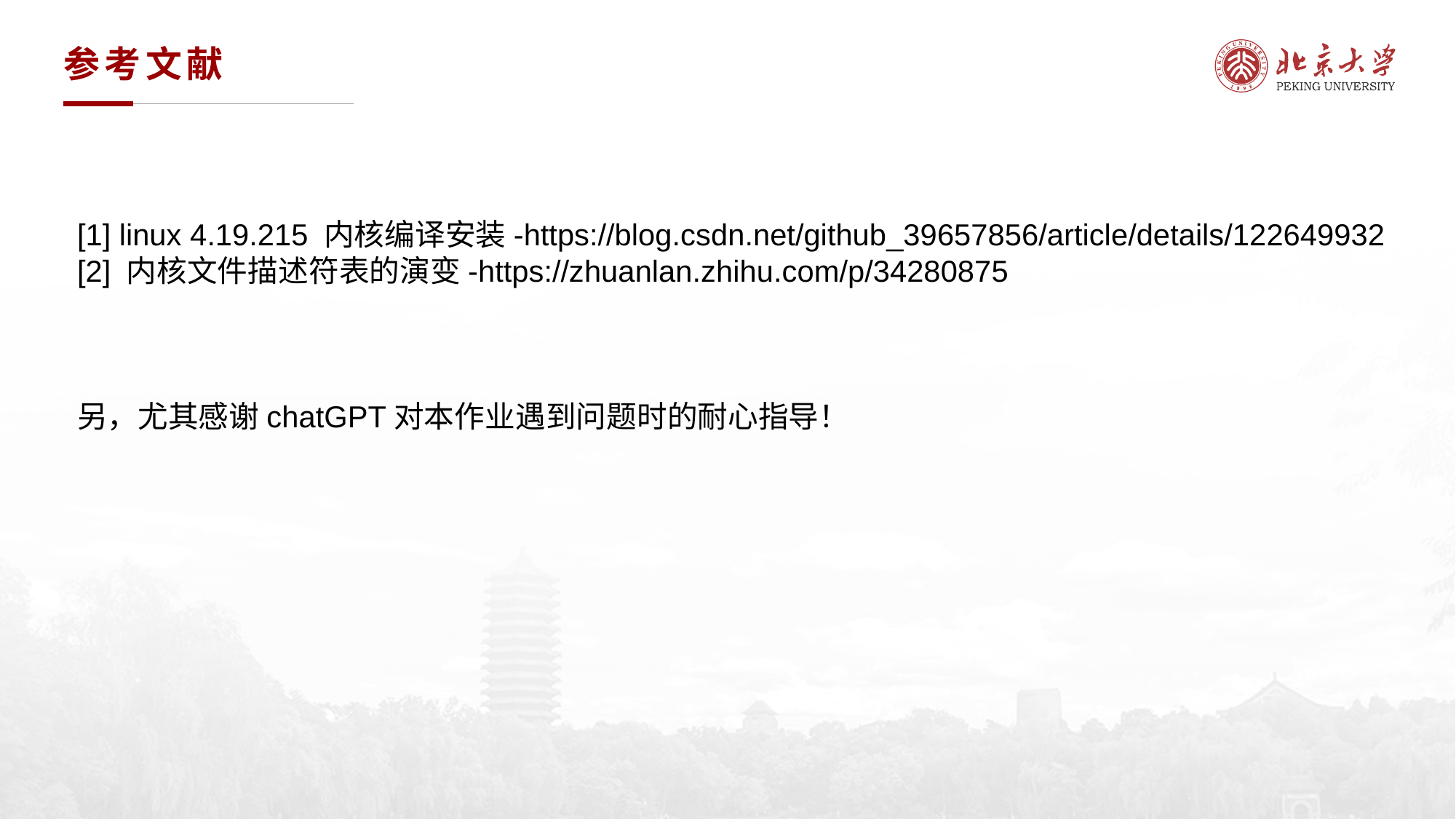

# 参考文献
[1] linux 4.19.215 内核编译安装-https://blog.csdn.net/github_39657856/article/details/122649932
[2] 内核文件描述符表的演变-https://zhuanlan.zhihu.com/p/34280875

另，尤其感谢chatGPT对本作业遇到问题时的耐心指导！